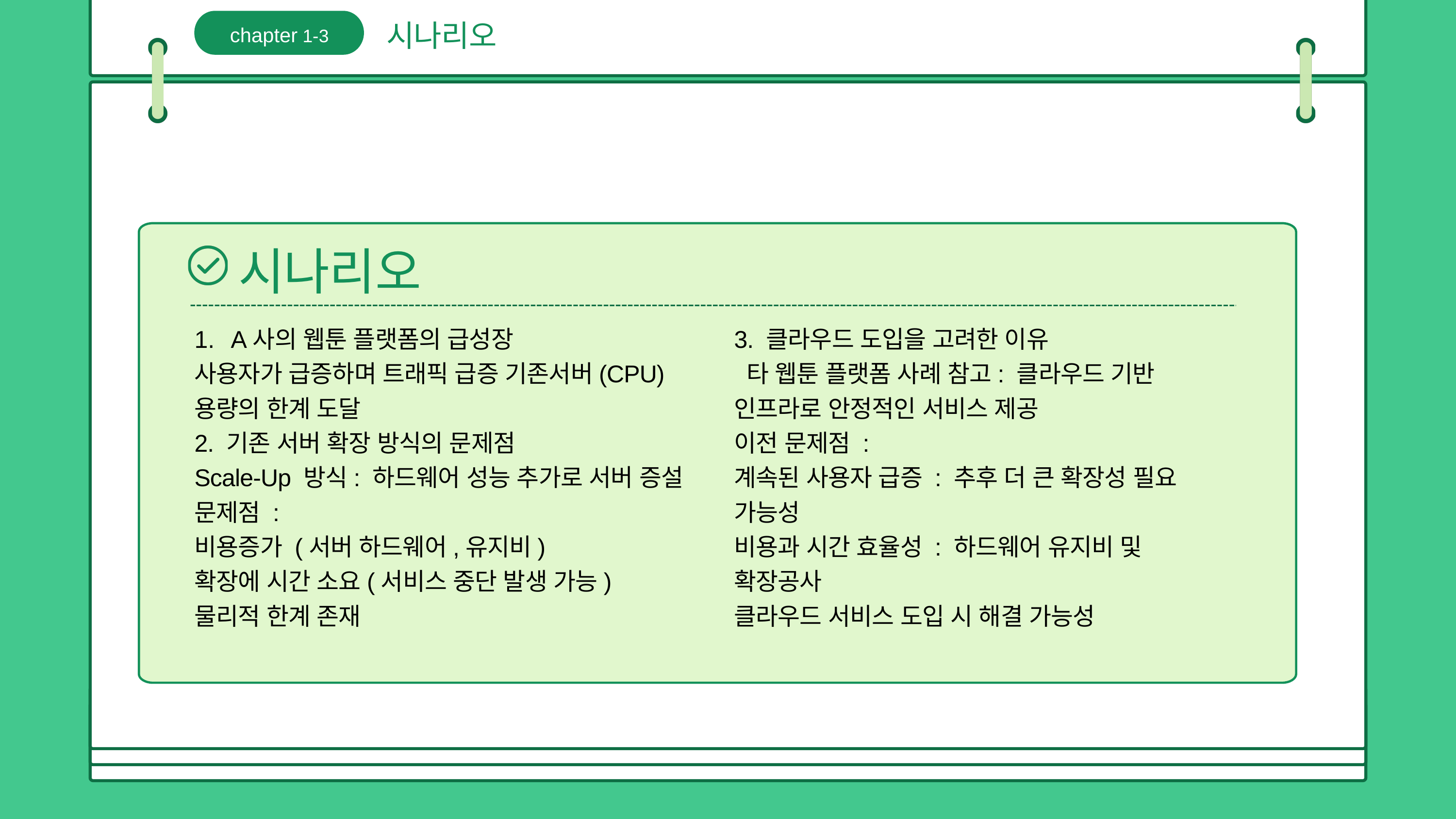

시나리오

chapter 1-3

시나리오

A사의 웹툰 플랫폼의 급성장
사용자가 급증하며 트래픽 급증 기존서버(CPU) 용량의 한계 도달
2. 기존 서버 확장 방식의 문제점
Scale-Up 방식: 하드웨어 성능 추가로 서버 증설
문제점 :
비용증가 (서버 하드웨어,유지비)
확장에 시간 소요(서비스 중단 발생 가능)
물리적 한계 존재
3. 클라우드 도입을 고려한 이유
 타 웹툰 플랫폼 사례 참고: 클라우드 기반 인프라로 안정적인 서비스 제공
이전 문제점 :
계속된 사용자 급증 : 추후 더 큰 확장성 필요 가능성
비용과 시간 효율성 : 하드웨어 유지비 및 확장공사
클라우드 서비스 도입 시 해결 가능성